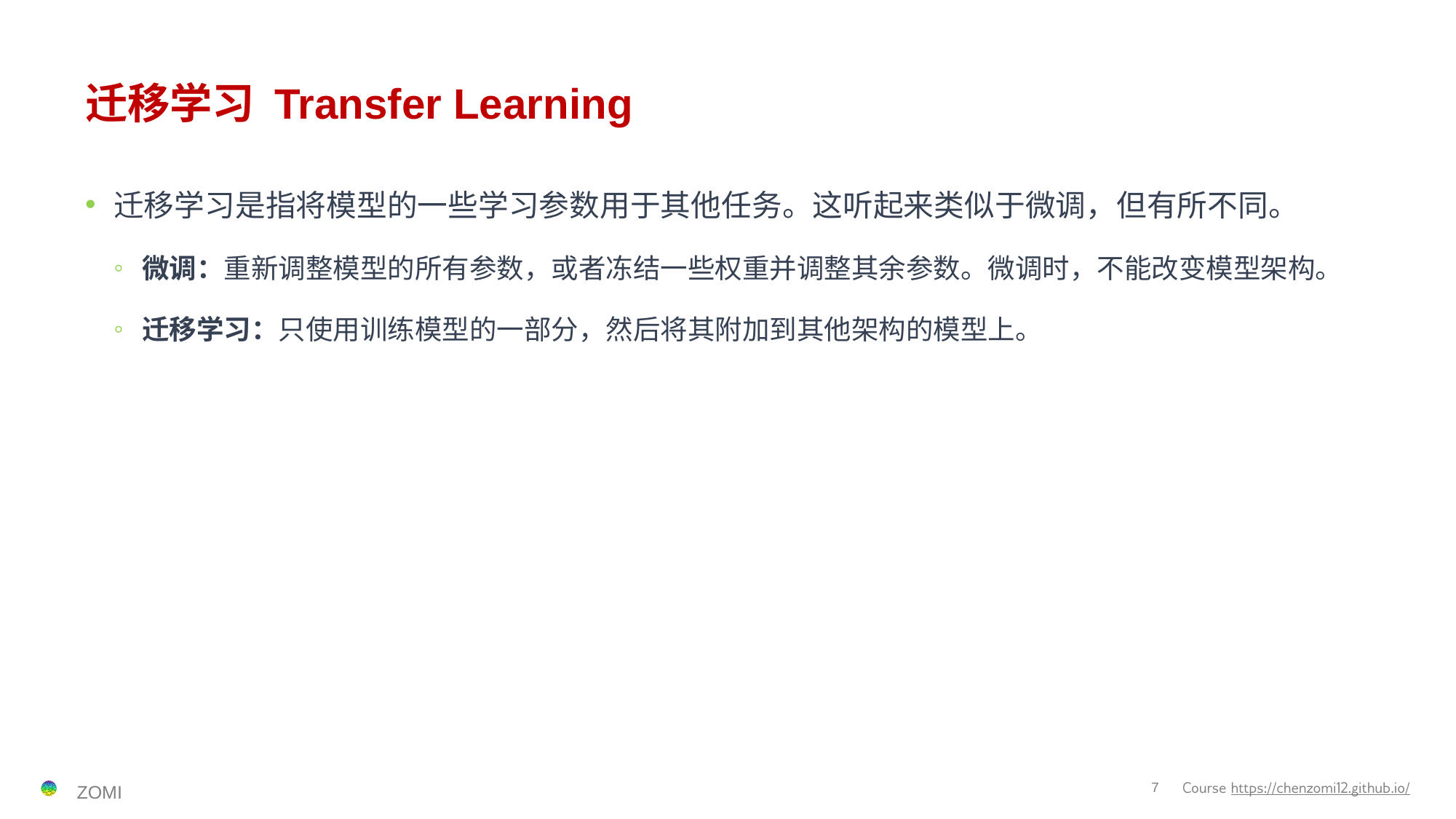

# 迁移学习 Transfer Learning
迁移学习是指将模型的一些学习参数用于其他任务。这听起来类似于微调，但有所不同。
微调：重新调整模型的所有参数，或者冻结一些权重并调整其余参数。微调时，不能改变模型架构。
迁移学习：只使用训练模型的一部分，然后将其附加到其他架构的模型上。